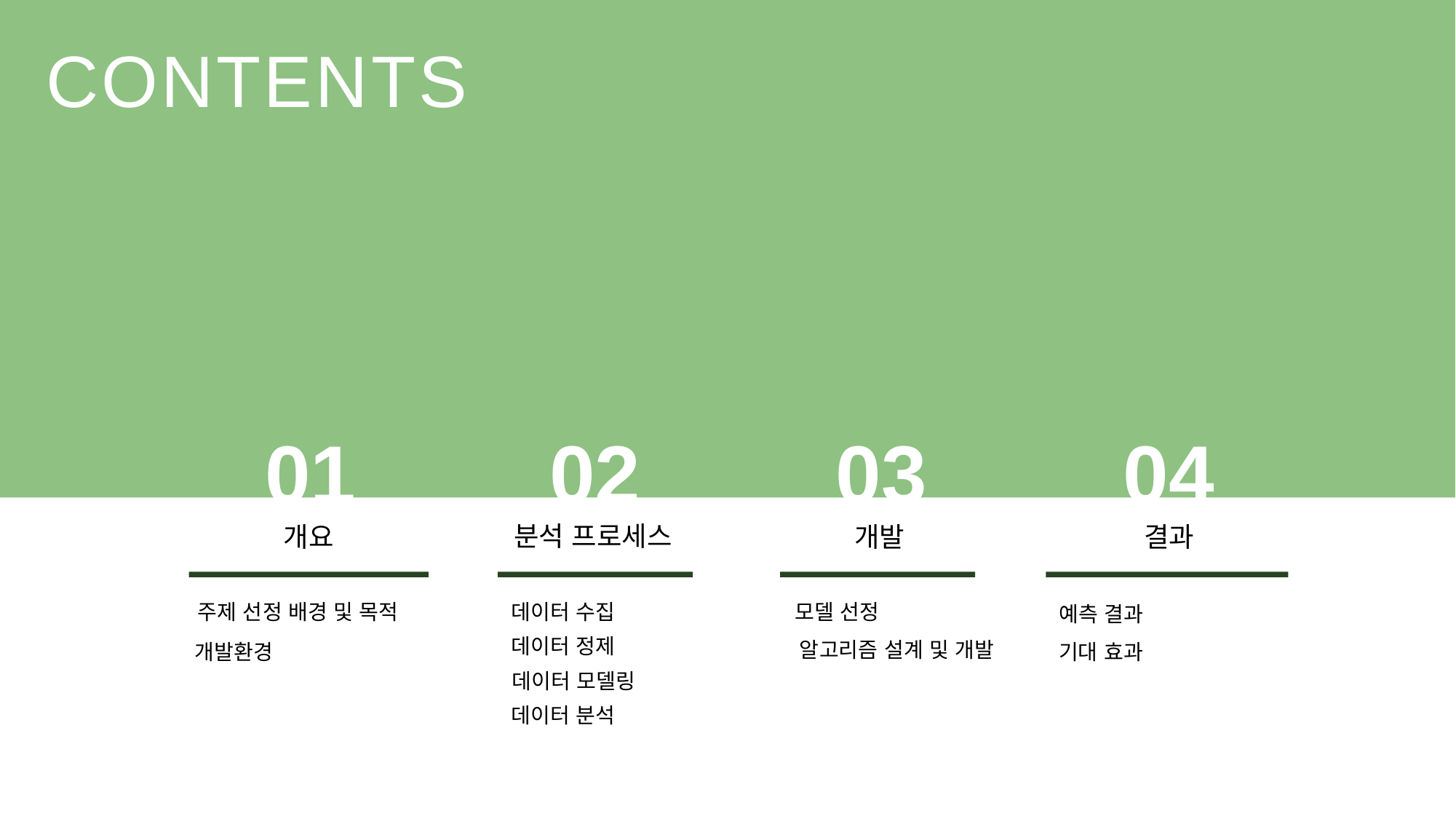

CONTENTS
01
02
03
04
분석 프로세스
개요
개발
결과

모델 선정
주제 선정 배경 및 목적
데이터 수집
예측 결과
데이터 정제
알고리즘 설계 및 개발
개발환경
기대 효과
데이터 모델링
데이터 분석